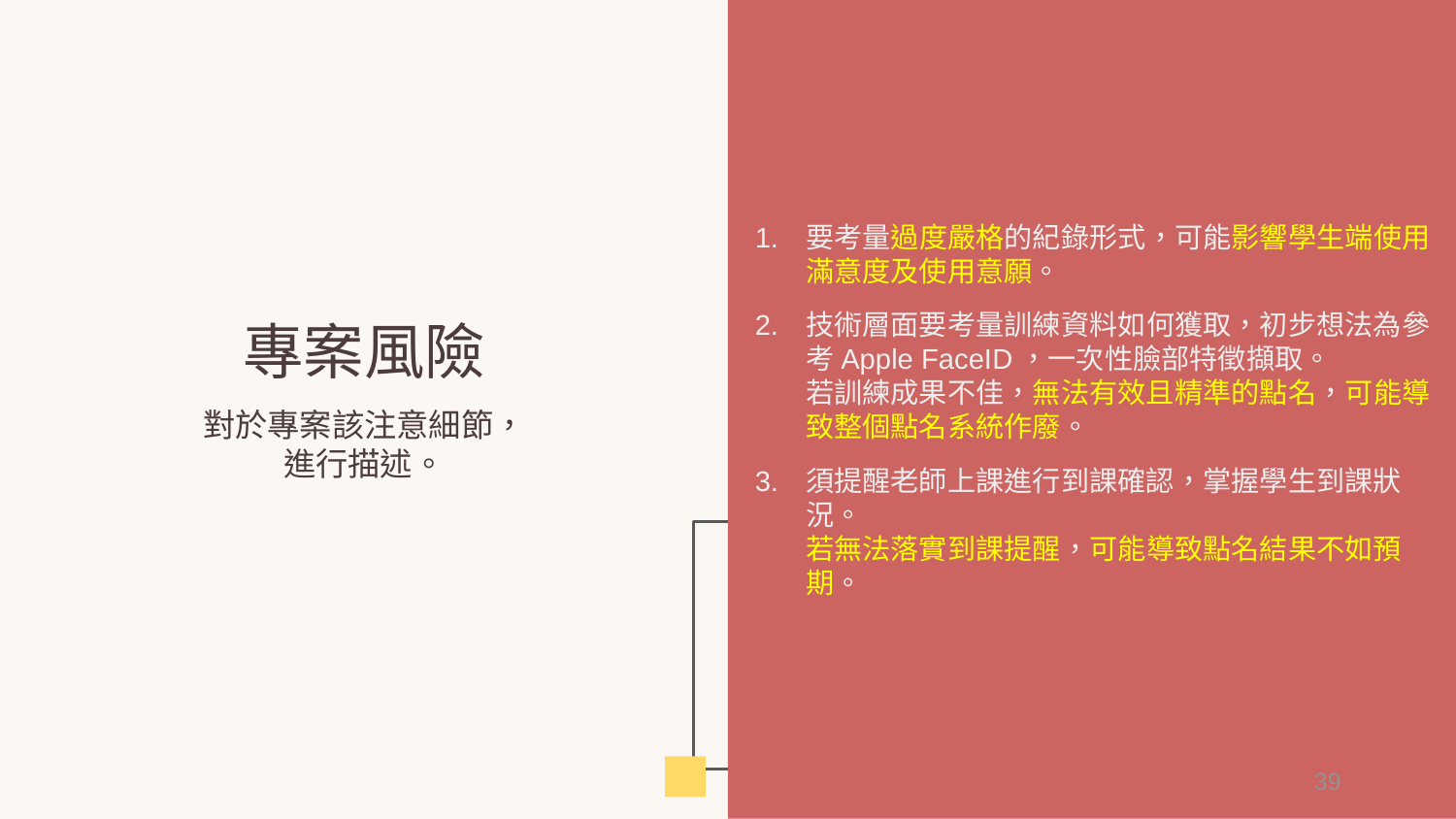

要考量過度嚴格的紀錄形式，可能影響學生端使用滿意度及使用意願。
技術層面要考量訓練資料如何獲取，初步想法為參考Apple FaceID，一次性臉部特徵擷取。
若訓練成果不佳，無法有效且精準的點名，可能導致整個點名系統作廢。
須提醒老師上課進行到課確認，掌握學生到課狀況。
若無法落實到課提醒，可能導致點名結果不如預期。
# 專案風險
對於專案該注意細節，
進行描述。
39